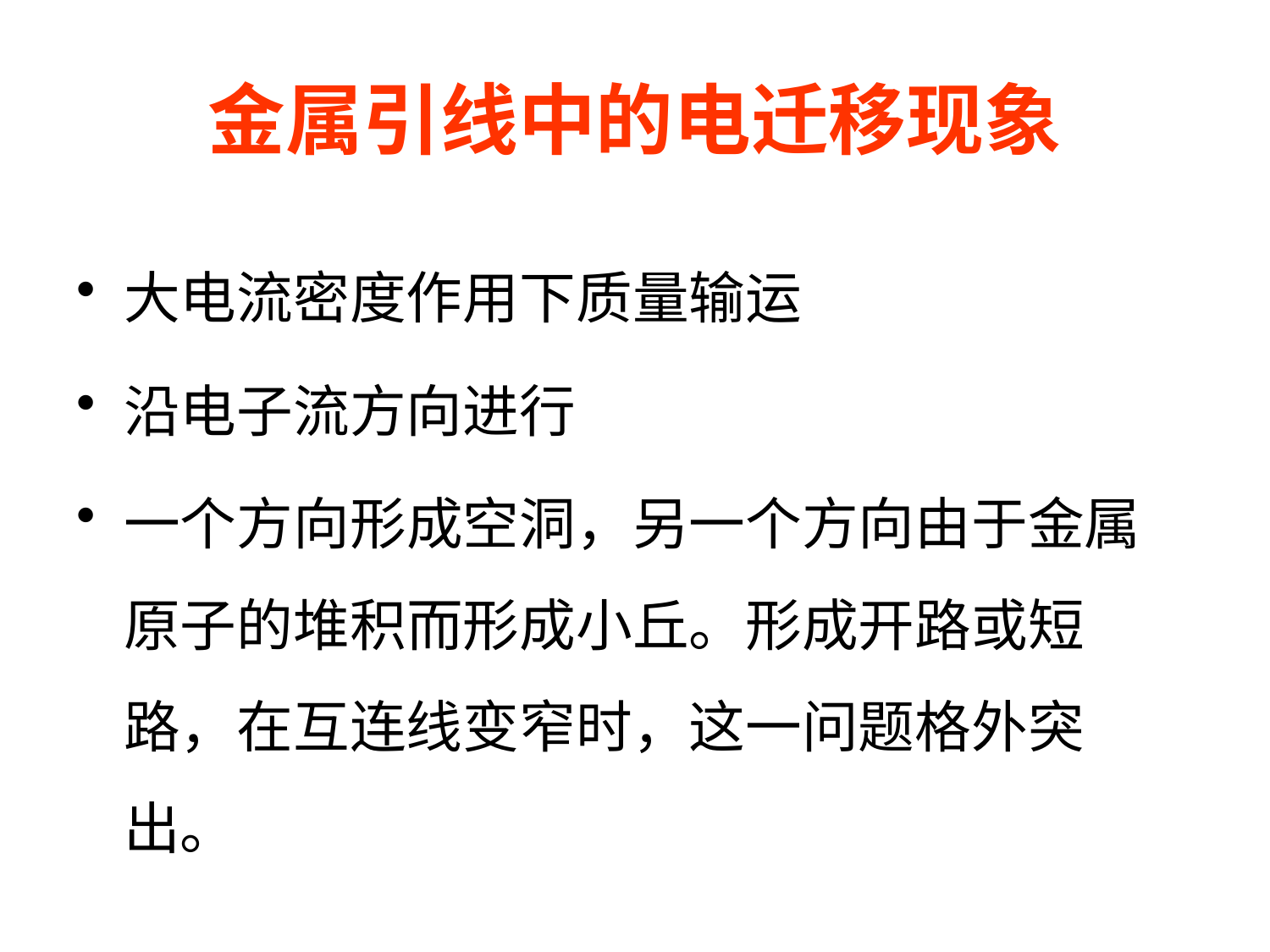

# 金属引线中的电迁移现象
大电流密度作用下质量输运
沿电子流方向进行
一个方向形成空洞，另一个方向由于金属原子的堆积而形成小丘。形成开路或短路，在互连线变窄时，这一问题格外突出。
23